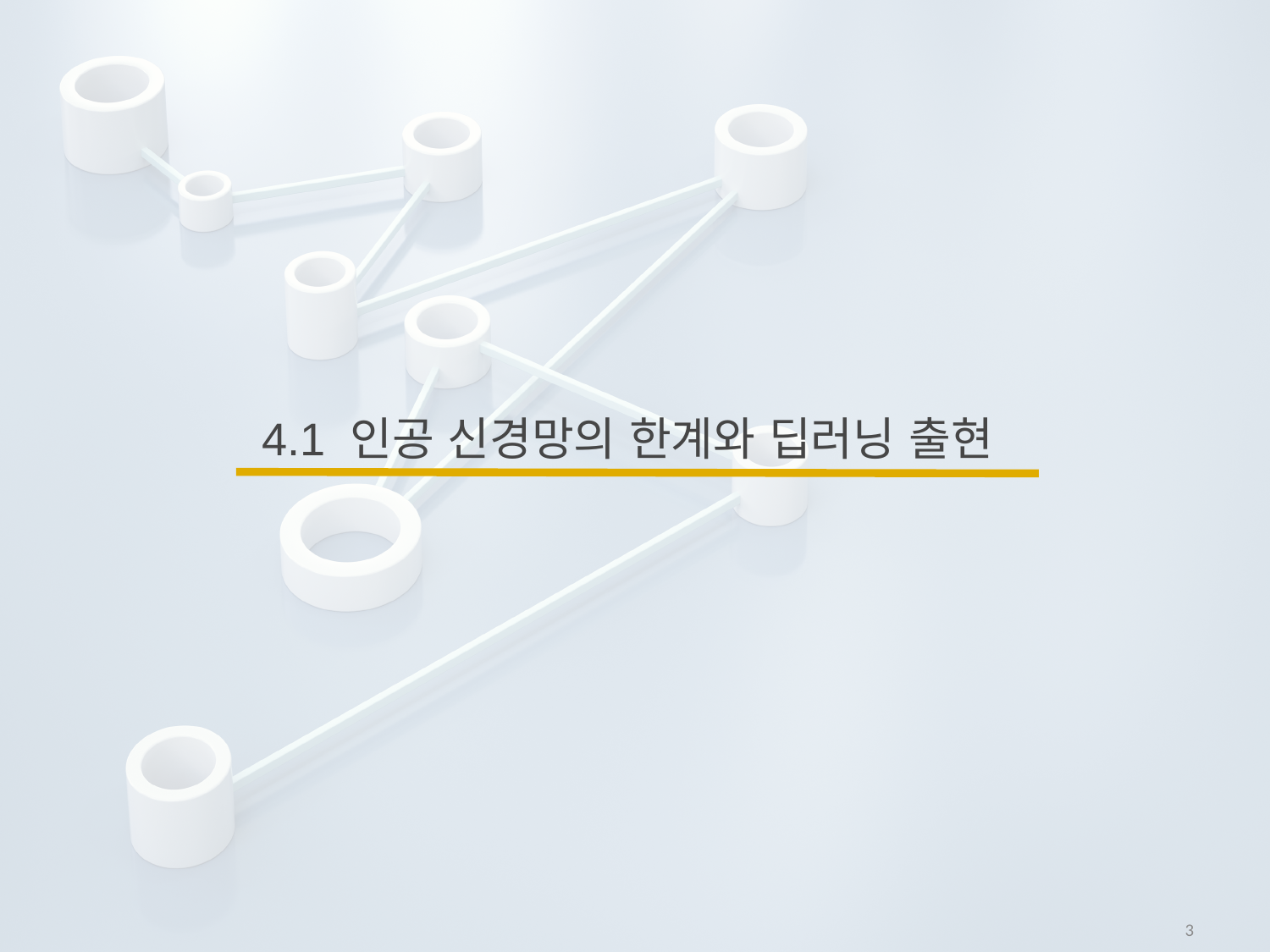

# 4.1 인공 신경망의 한계와 딥러닝 출현
3